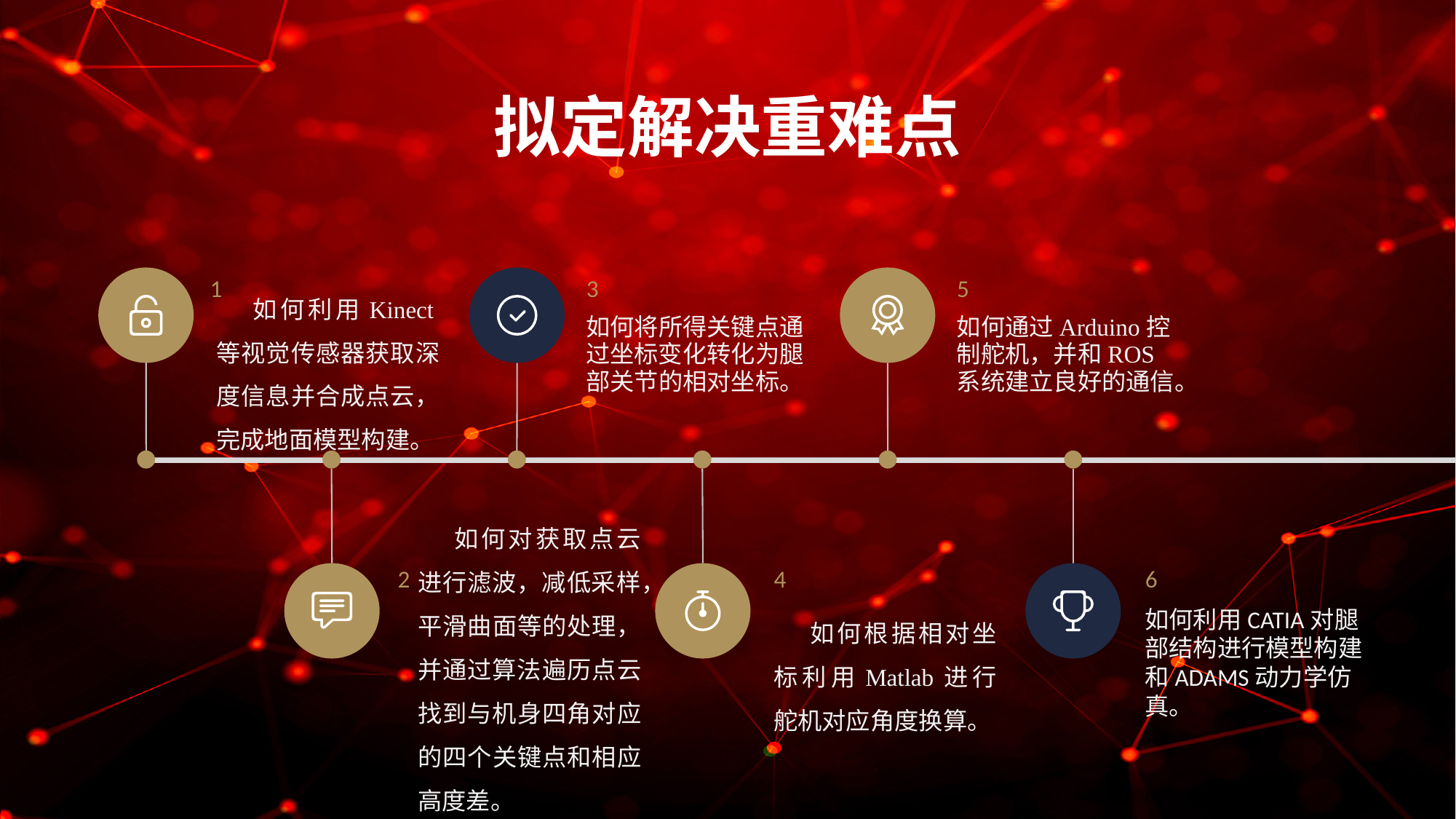

拟定解决重难点

1
3
5
如何利用Kinect等视觉传感器获取深度信息并合成点云，完成地面模型构建。

如何将所得关键点通过坐标变化转化为腿部关节的相对坐标。
如何通过Arduino控制舵机，并和ROS系统建立良好的通信。

如何对获取点云进行滤波，减低采样，平滑曲面等的处理，并通过算法遍历点云找到与机身四角对应的四个关键点和相应高度差。
2
4
6

如何根据相对坐标利用Matlab进行舵机对应角度换算。
如何利用CATIA对腿部结构进行模型构建和ADAMS动力学仿真。